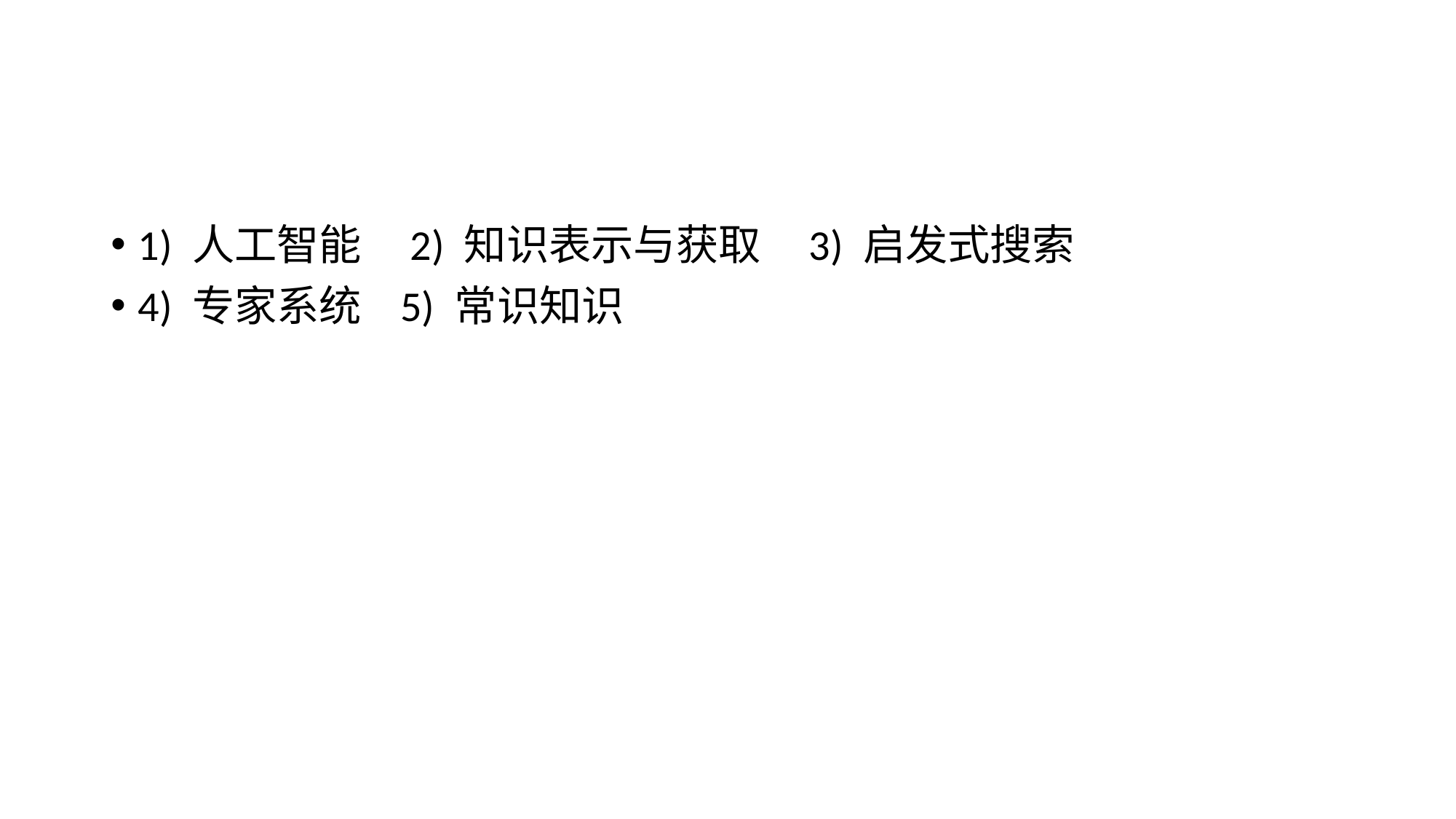

#
1) 人工智能    2) 知识表示与获取    3) 启发式搜索
4) 专家系统   5) 常识知识